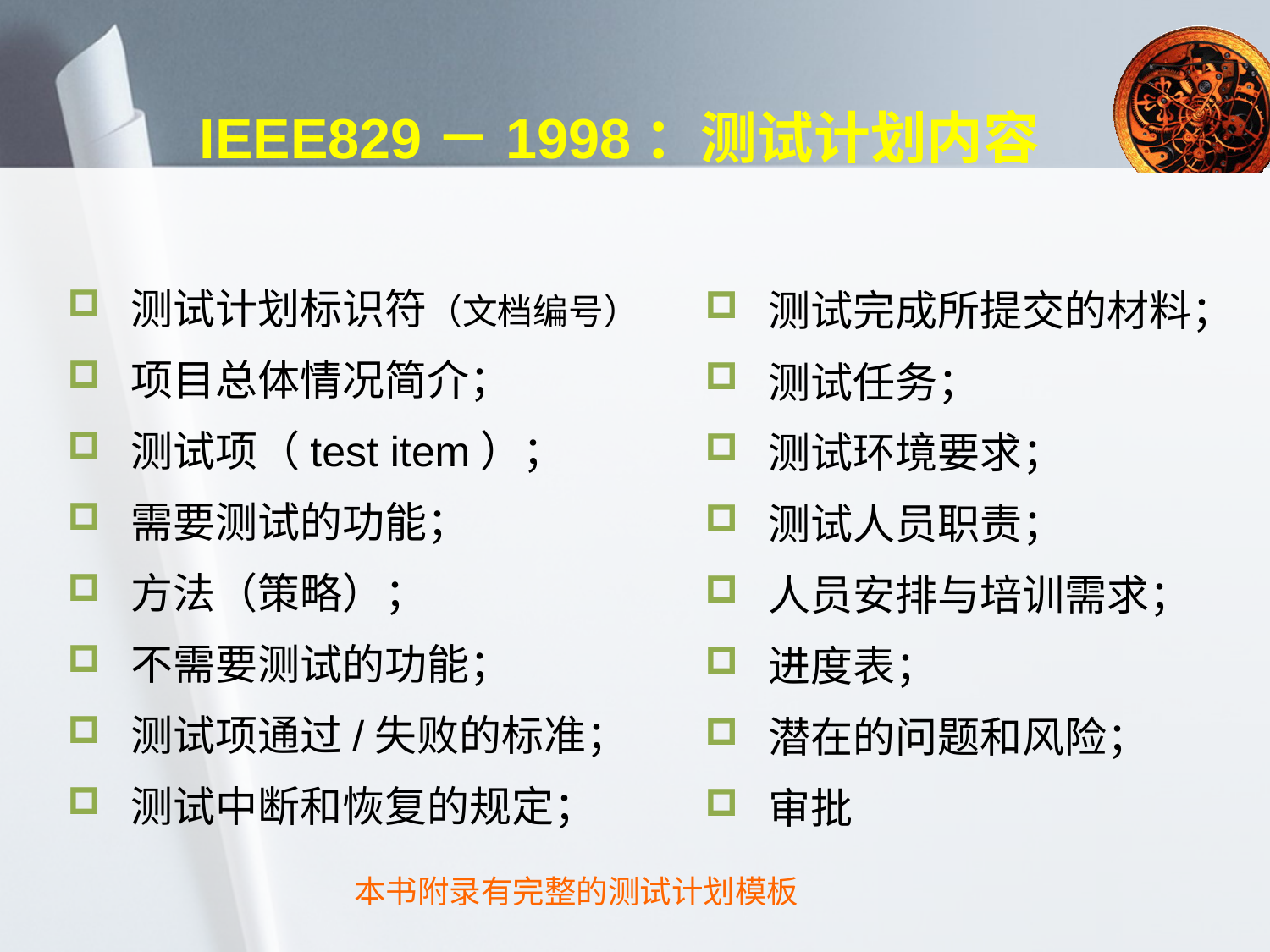

# IEEE829－1998：测试计划内容
测试计划标识符（文档编号）
项目总体情况简介；
测试项（test item）；
需要测试的功能；
方法（策略）；
不需要测试的功能；
测试项通过/失败的标准；
测试中断和恢复的规定；
测试完成所提交的材料；
测试任务；
测试环境要求；
测试人员职责；
人员安排与培训需求；
进度表；
潜在的问题和风险；
审批
本书附录有完整的测试计划模板